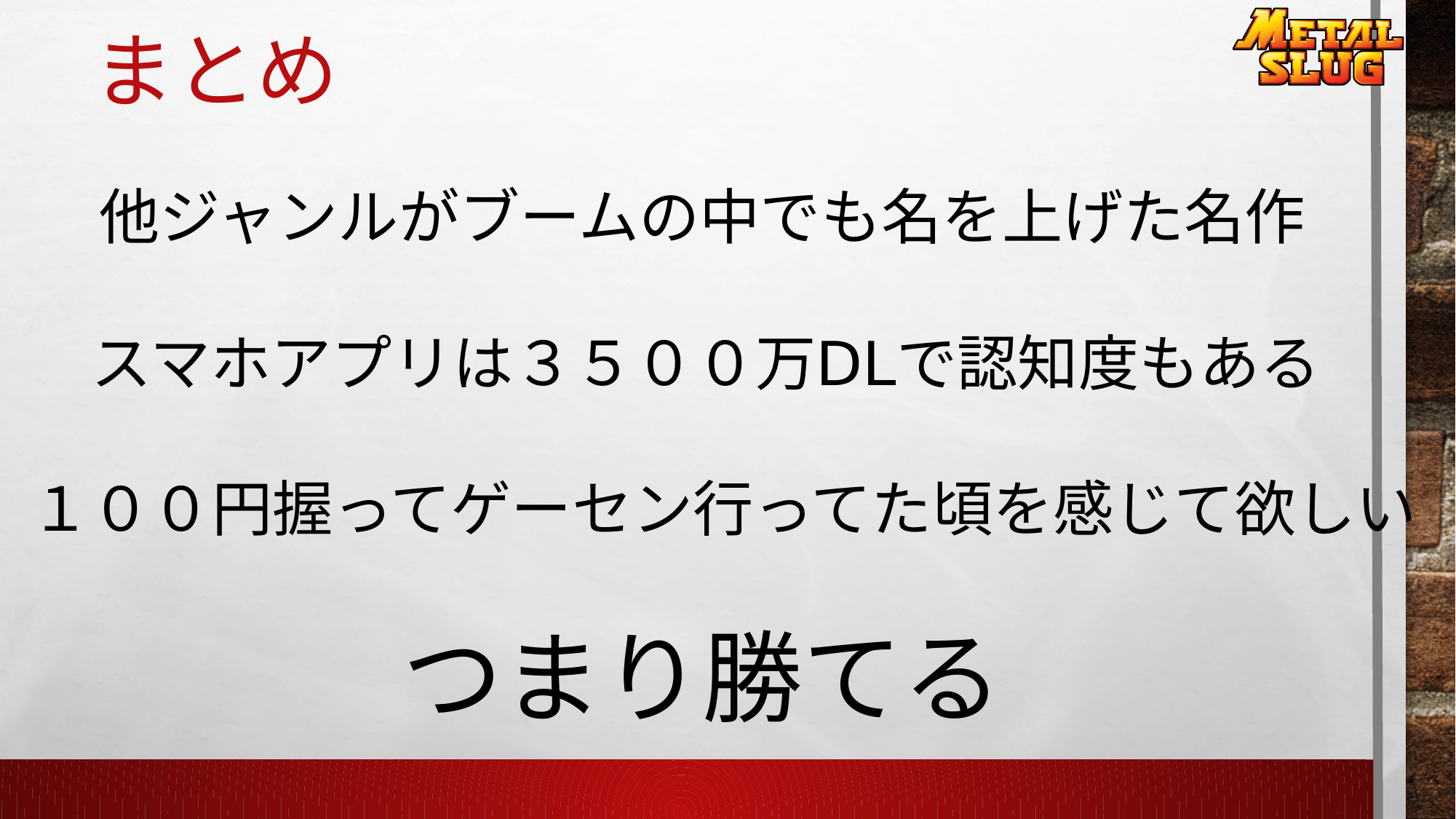

# まとめ
他ジャンルがブームの中でも名を上げた名作
スマホアプリは３５００万ⅮⅬで認知度もある
１００円握ってゲーセン行ってた頃を感じて欲しい
つまり勝てる